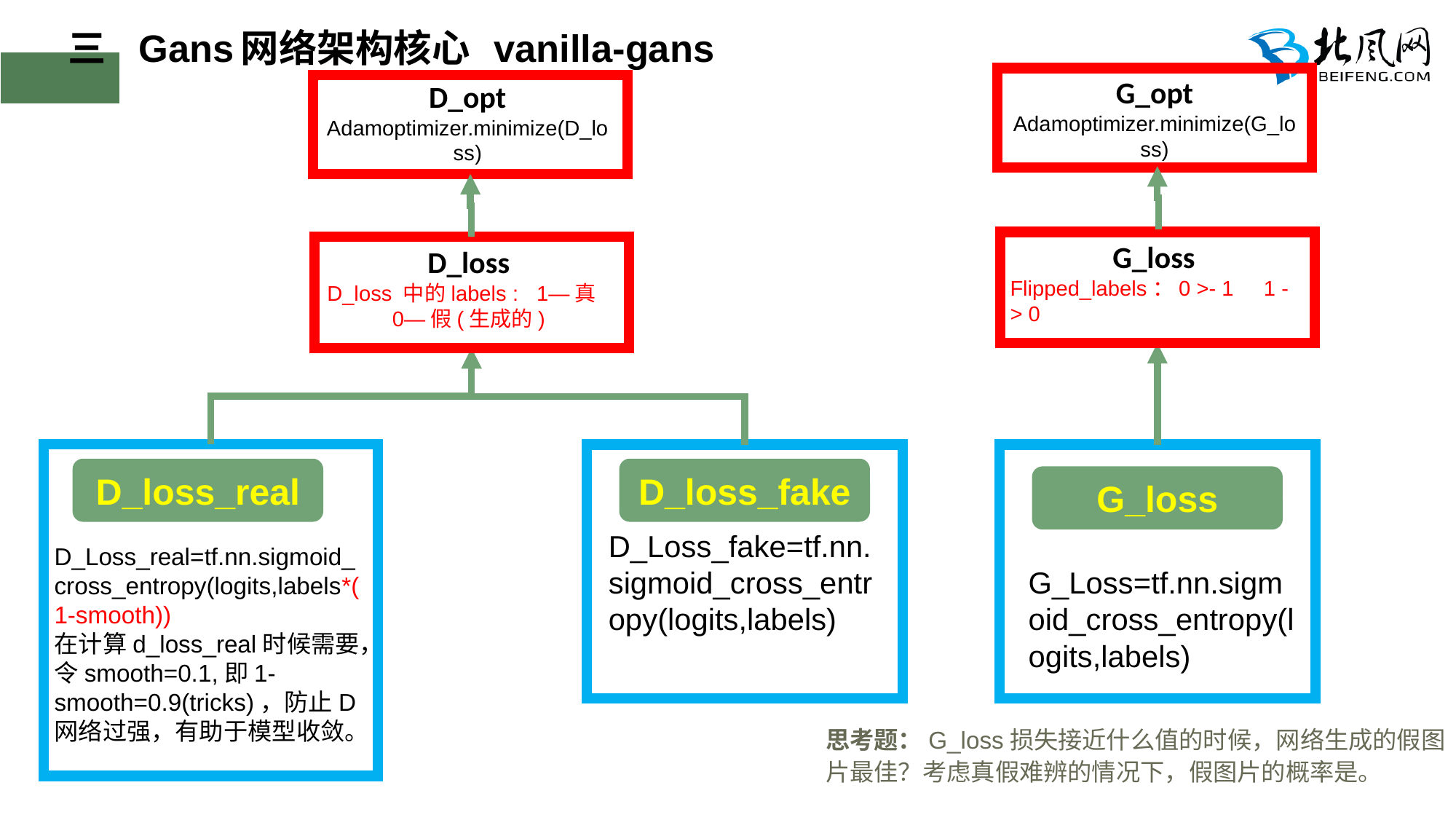

三   Gans网络架构核心  vanilla-gans
G_opt
Adamoptimizer.minimize(G_loss)

D_opt
Adamoptimizer.minimize(D_loss)

G_loss
Flipped_labels：0 >- 1     1 -> 0

D_loss
D_loss 中的labels :   1—真    0—假(生成的)

D_loss_fake
D_loss_real
G_loss
D_Loss_fake=tf.nn.sigmoid_cross_entropy(logits,labels)
D_Loss_real=tf.nn.sigmoid_cross_entropy(logits,labels*(1-smooth))
在计算d_loss_real时候需要，令smooth=0.1,即1-smooth=0.9(tricks)，防止D网络过强，有助于模型收敛。
G_Loss=tf.nn.sigmoid_cross_entropy(logits,labels)
思考题：G_loss损失接近什么值的时候，网络生成的假图片最佳？考虑真假难辨的情况下，假图片的概率是。